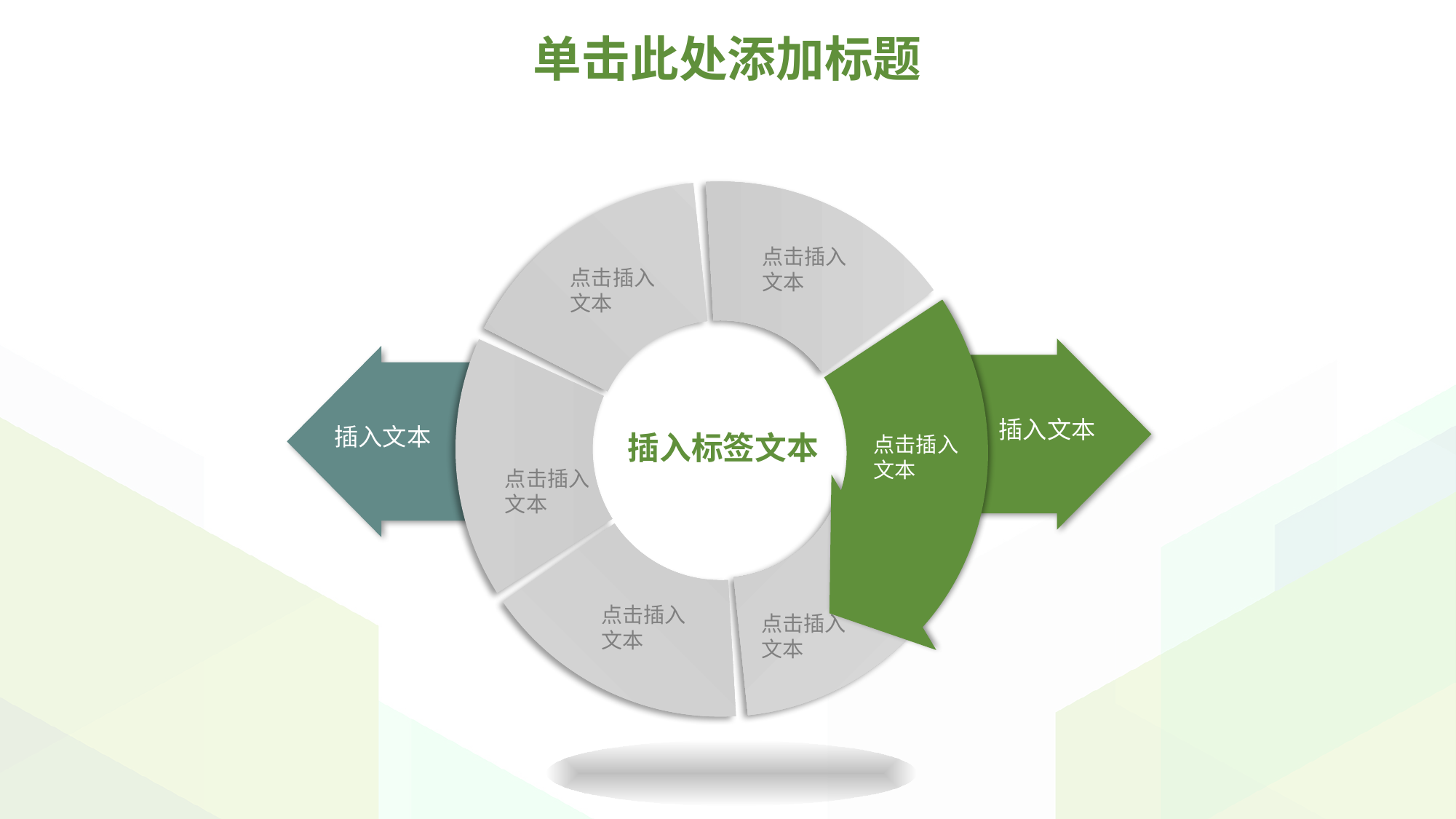

# 单击此处添加标题

点击插入文本

点击插入文本

点击插入文本

点击插入文本

点击插入文本

点击插入文本

插入文本

插入文本
插入标签文本